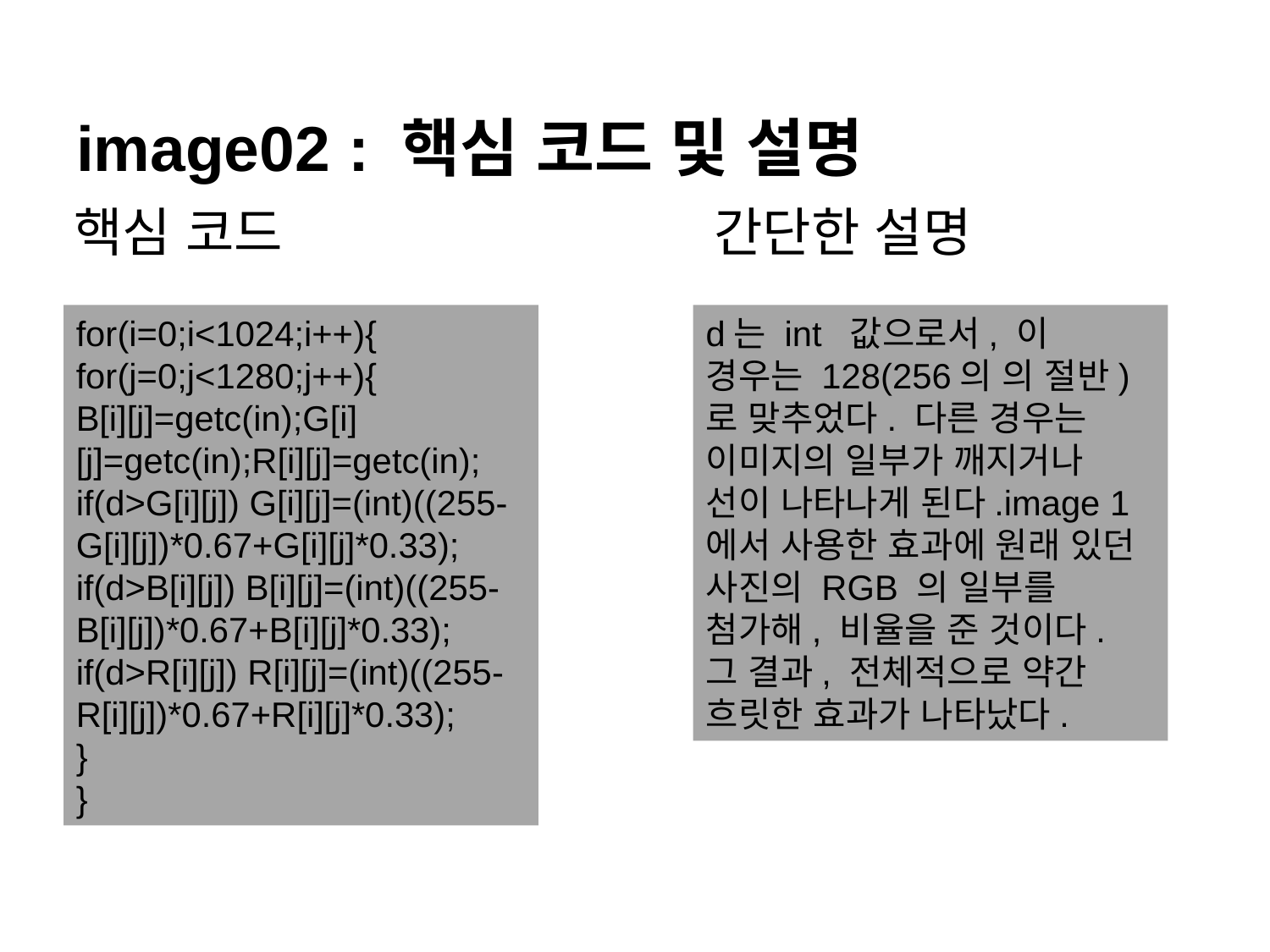

# image02 : 핵심 코드 및 설명
핵심 코드
간단한 설명
for(i=0;i<1024;i++){
for(j=0;j<1280;j++){
B[i][j]=getc(in);G[i][j]=getc(in);R[i][j]=getc(in);
if(d>G[i][j]) G[i][j]=(int)((255-G[i][j])*0.67+G[i][j]*0.33);
if(d>B[i][j]) B[i][j]=(int)((255-B[i][j])*0.67+B[i][j]*0.33);
if(d>R[i][j]) R[i][j]=(int)((255-R[i][j])*0.67+R[i][j]*0.33);
}
}
d는 int  값으로서, 이 경우는 128(256의 의 절반)로 맞추었다. 다른 경우는 이미지의 일부가 깨지거나 선이 나타나게 된다.image 1에서 사용한 효과에 원래 있던 사진의 RGB 의 일부를 첨가해, 비율을 준 것이다.
그 결과, 전체적으로 약간 흐릿한 효과가 나타났다.